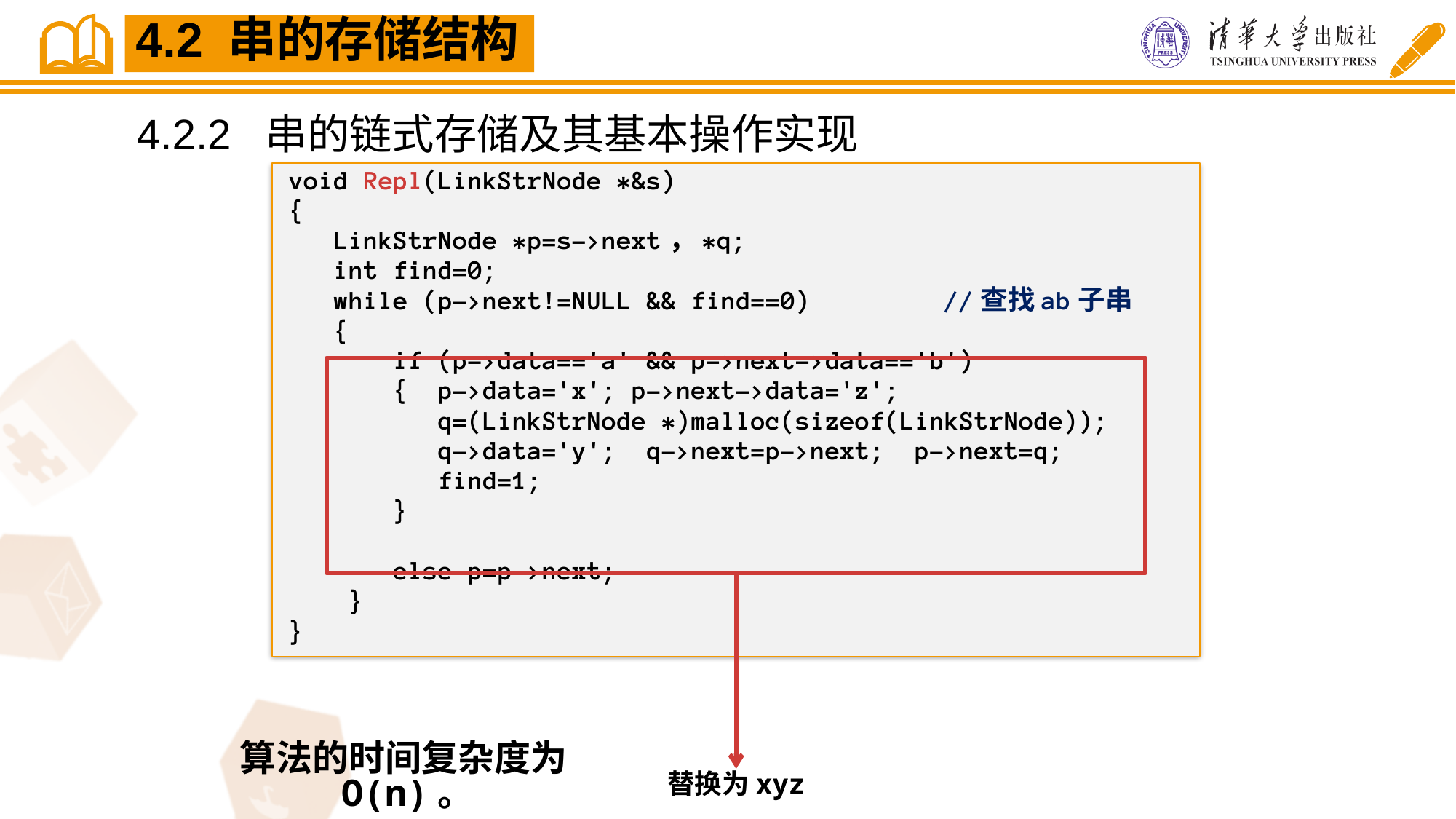

4.2 串的存储结构
4.2.2  串的链式存储及其基本操作实现
void Repl(LinkStrNode *&s)
{
   LinkStrNode *p=s->next，*q;
   int find=0;
   while (p->next!=NULL && find==0)	      	//查找ab子串
   {
       if (p->data=='a' && p->next->data=='b')
       {  p->data='x'; p->next->data='z';
          q=(LinkStrNode *)malloc(sizeof(LinkStrNode));
          q->data='y';  q->next=p->next;  p->next=q;
          find=1;
       }

       else p=p->next;
    }
}

替换为xyz
算法的时间复杂度为O(n)。